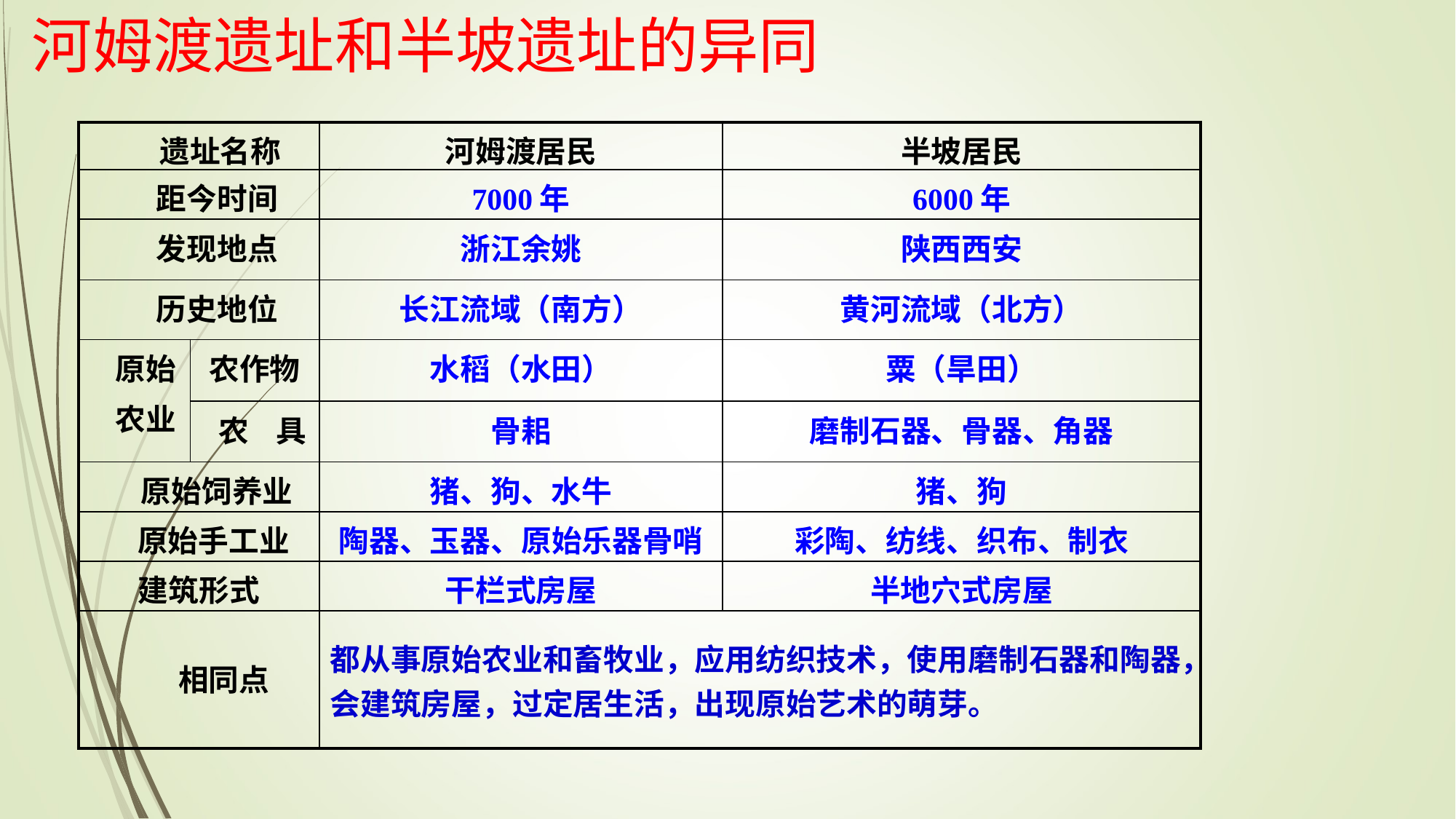

河姆渡遗址和半坡遗址的异同

| 遗址名称 |  | 河姆渡居民 | 半坡居民 |
| --- | --- | --- | --- |
| 距今时间 |  | 7000年 | 6000年 |
| 发现地点 |  | 浙江余姚 | 陕西西安 |
| 历史地位 |  | 长江流域（南方） | 黄河流域（北方） |
| 原始 农业 | 农作物 | 水稻（水田） | 粟（旱田） |
|  | 农 具 | 骨耜 | 磨制石器、骨器、角器 |
| 原始饲养业 |  | 猪、狗、水牛 | 猪、狗 |
| 原始手工业 |  | 陶器、玉器、原始乐器骨哨 | 彩陶、纺线、织布、制衣 |
| 建筑形式 |  | 干栏式房屋 | 半地穴式房屋 |
| 相同点 |  | 都从事原始农业和畜牧业，应用纺织技术，使用磨制石器和陶器，会建筑房屋，过定居生活，出现原始艺术的萌芽。 |  |